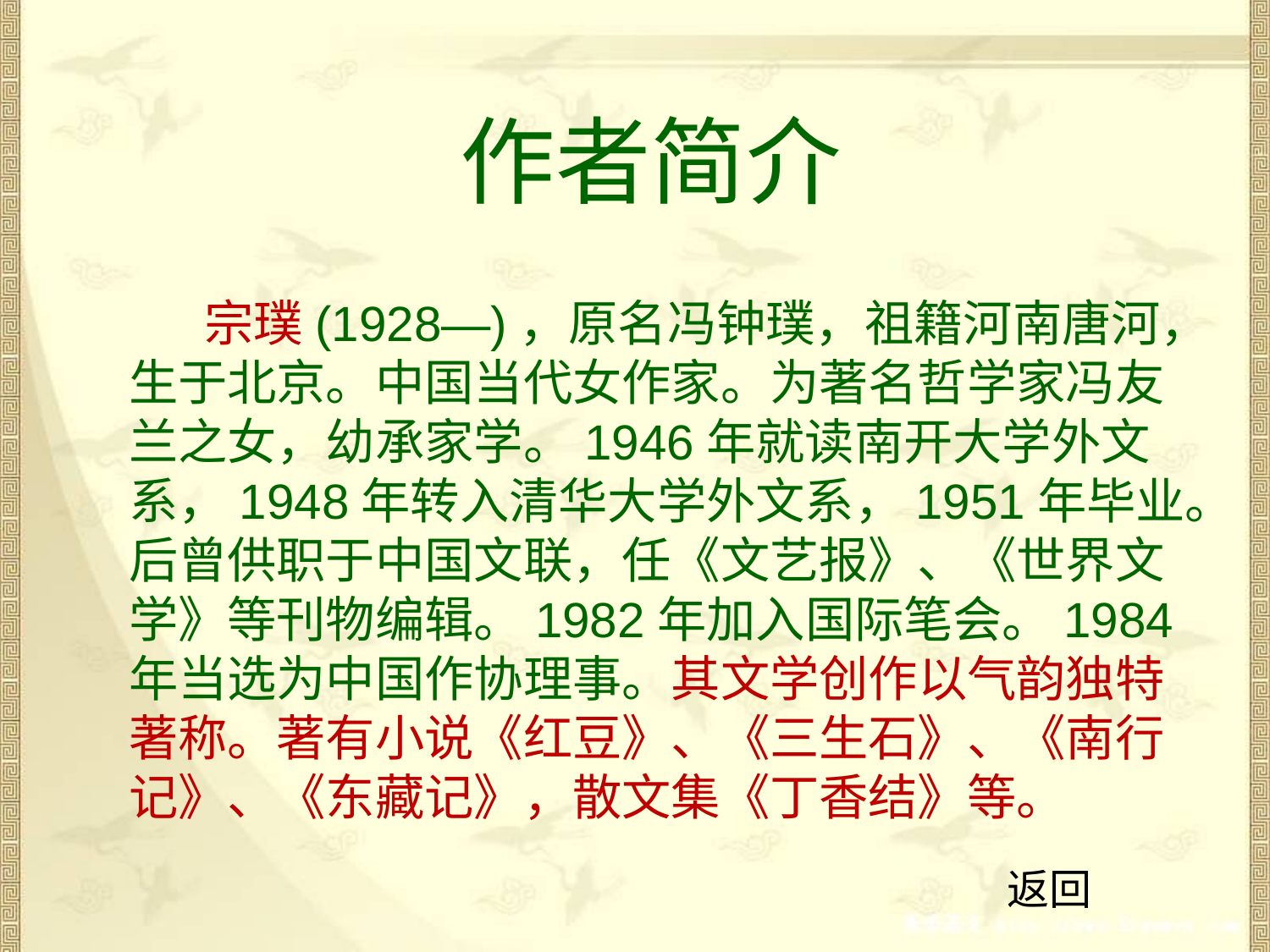

# 作者简介
   宗璞(1928—)，原名冯钟璞，祖籍河南唐河，生于北京。中国当代女作家。为著名哲学家冯友兰之女，幼承家学。1946年就读南开大学外文系，1948年转入清华大学外文系，1951年毕业。后曾供职于中国文联，任《文艺报》、《世界文学》等刊物编辑。1982年加入国际笔会。1984年当选为中国作协理事。其文学创作以气韵独特著称。著有小说《红豆》、《三生石》、《南行记》、《东藏记》，散文集《丁香结》等。
返回